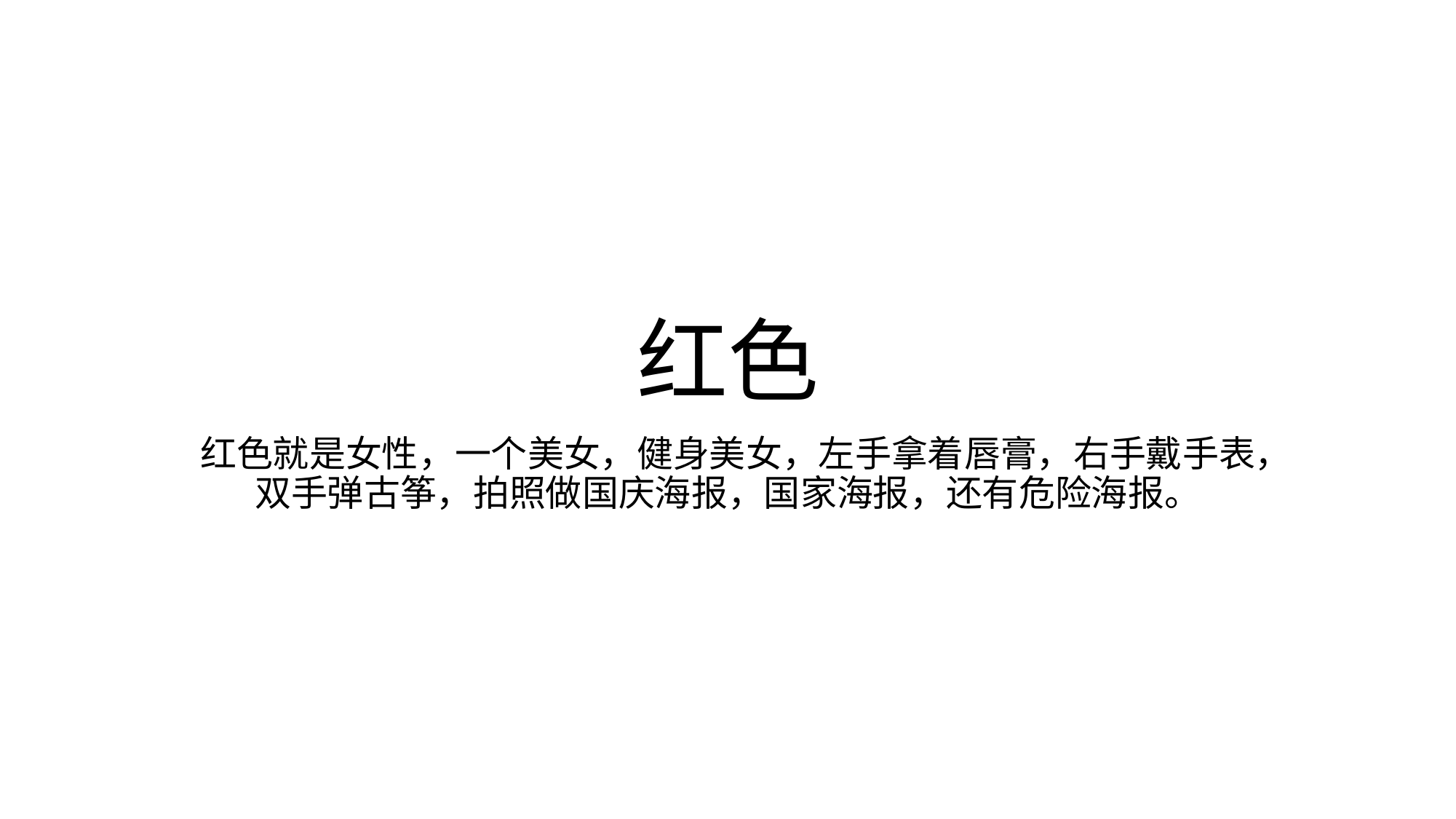

# 红色
红色就是女性，一个美女，健身美女，左手拿着唇膏，右手戴手表，双手弹古筝，拍照做国庆海报，国家海报，还有危险海报。